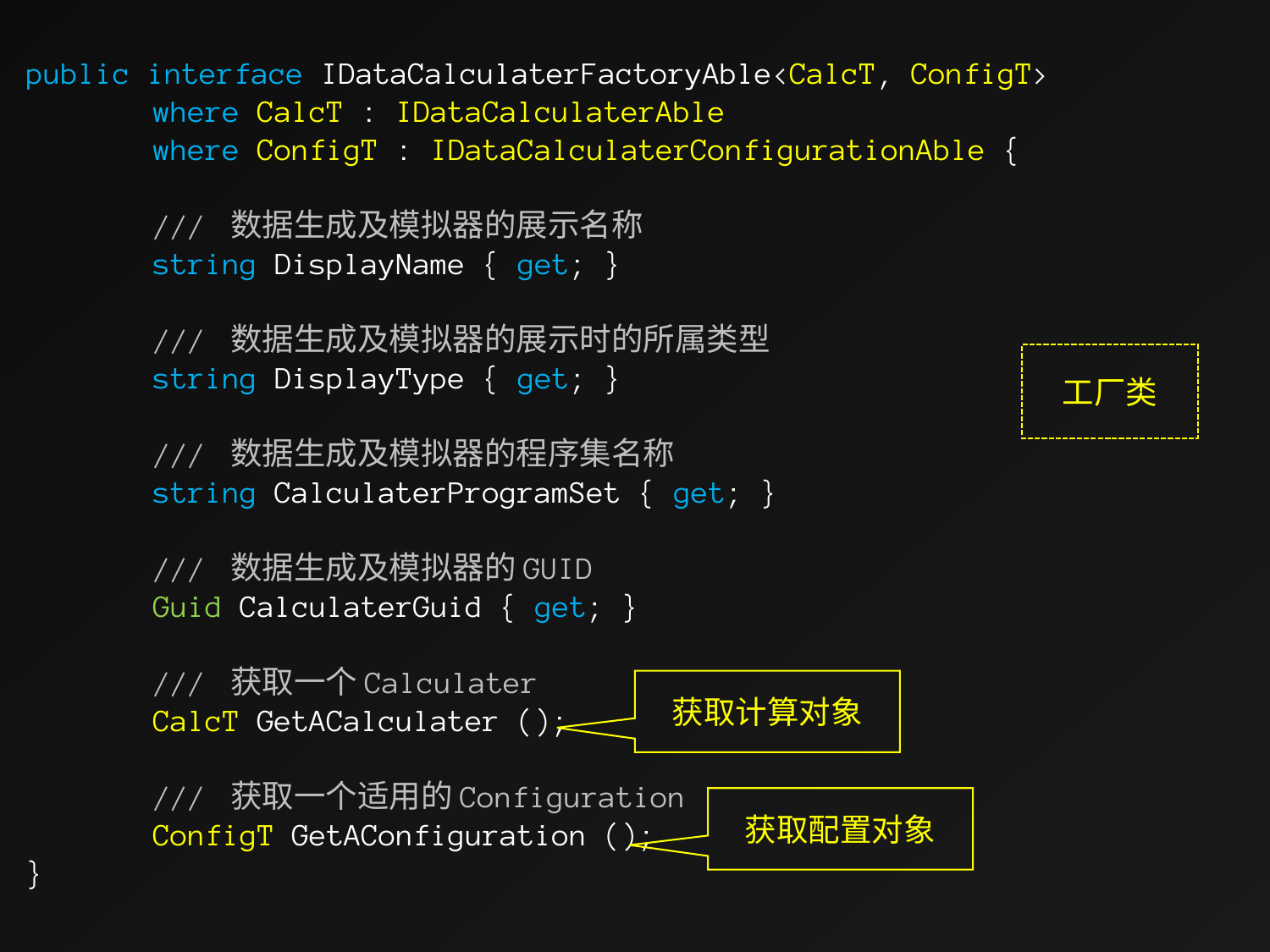

public interface IDataCalculaterFactoryAble<CalcT, ConfigT>
	where CalcT : IDataCalculaterAble
	where ConfigT : IDataCalculaterConfigurationAble {

	/// 数据生成及模拟器的展示名称
	string DisplayName { get; }

	/// 数据生成及模拟器的展示时的所属类型
	string DisplayType { get; }

	/// 数据生成及模拟器的程序集名称
	string CalculaterProgramSet { get; }

	/// 数据生成及模拟器的GUID
	Guid CalculaterGuid { get; }

	/// 获取一个Calculater
	CalcT GetACalculater ();

	/// 获取一个适用的Configuration
	ConfigT GetAConfiguration ();
}
工厂类
获取计算对象
获取配置对象